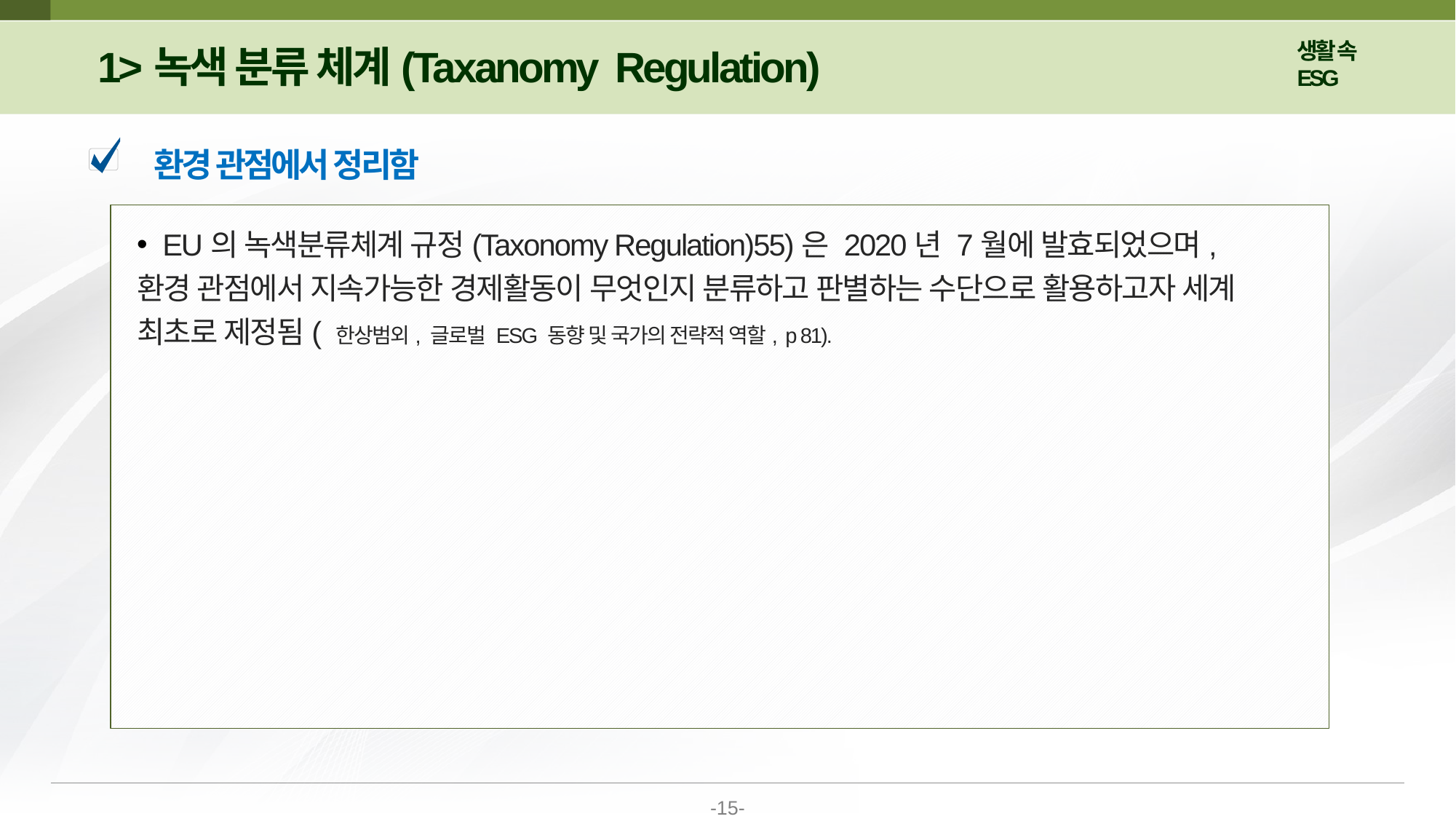

1>녹색 분류 체계(Taxanomy  Regulation)

환경 관점에서 정리함

  EU의 녹색분류체계 규정(Taxonomy Regulation)55)은 2020년 7월에 발효되었으며,
환경 관점에서 지속가능한 경제활동이 무엇인지 분류하고 판별하는 수단으로 활용하고자 세계 최초로 제정됨( 한상범외, 글로벌 ESG 동향 및 국가의 전략적 역할,  p 81).